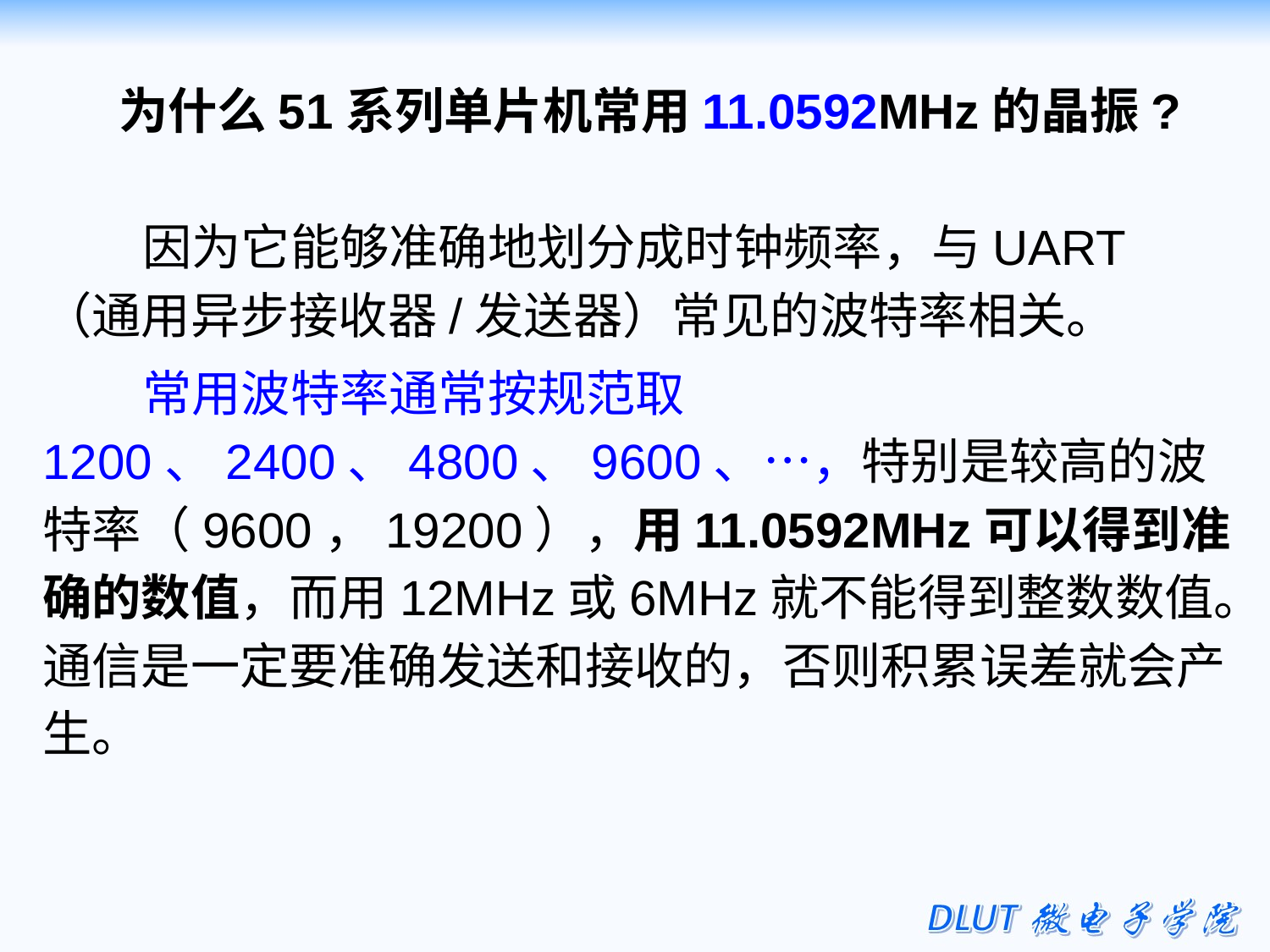

为什么51系列单片机常用11.0592MHz的晶振?
        因为它能够准确地划分成时钟频率，与UART（通用异步接收器/发送器）常见的波特率相关。
        常用波特率通常按规范取1200、2400、4800、9600、…，特别是较高的波特率（9600，19200），用11.0592MHz可以得到准确的数值，而用12MHz或6MHz就不能得到整数数值。通信是一定要准确发送和接收的，否则积累误差就会产生。